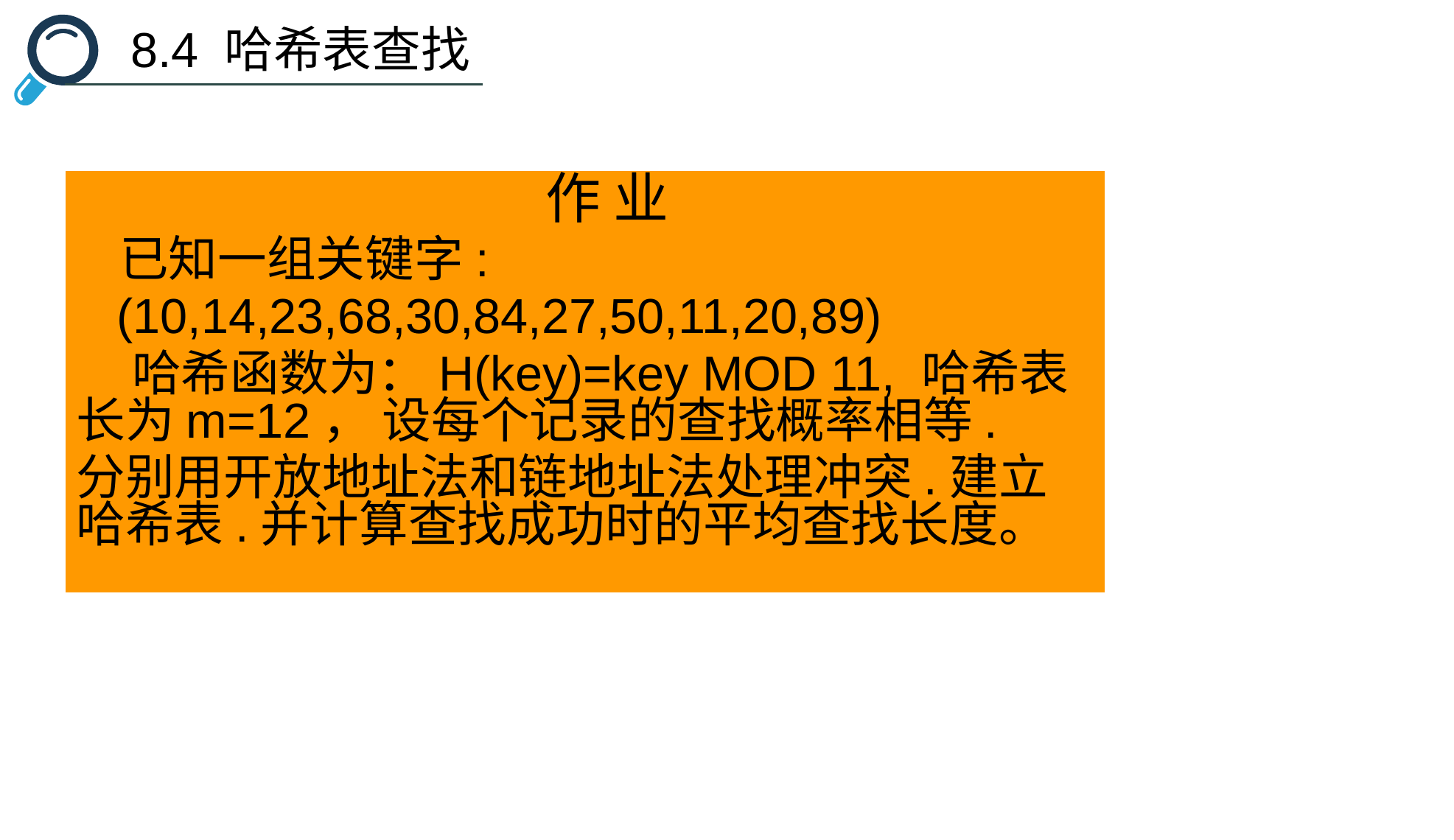

8.4 哈希表查找
作 业
已知一组关键字:
   (10,14,23,68,30,84,27,50,11,20,89)
    哈希函数为：H(key)=key MOD 11, 哈希表长为m=12， 设每个记录的查找概率相等.
分别用开放地址法和链地址法处理冲突.建立哈希表.并计算查找成功时的平均查找长度。